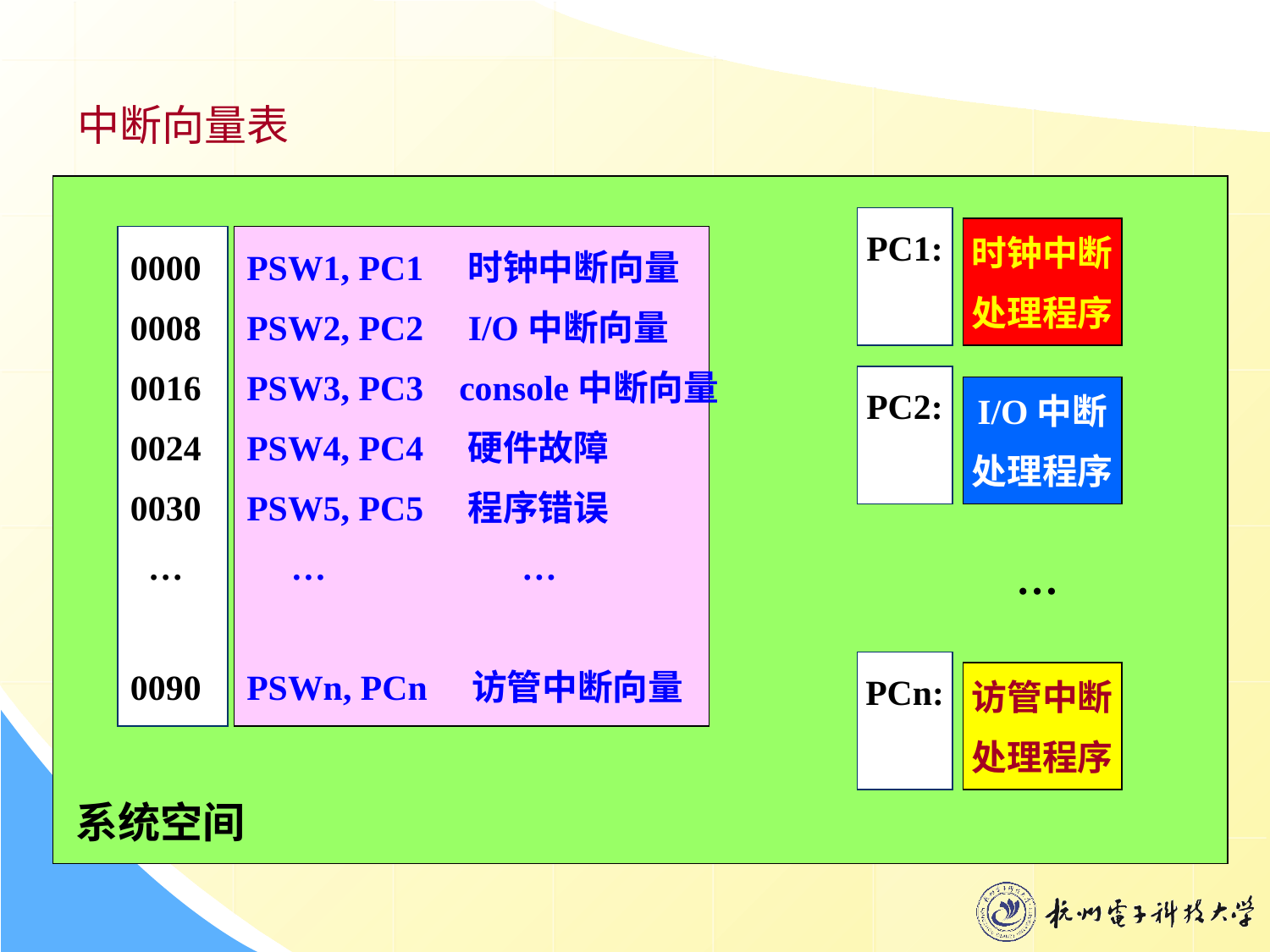

中断向量表

PC1:

时钟中断
处理程序
0000
0008
0016
0024
0030
  …

0090
PSW1, PC1    时钟中断向量
PSW2, PC2     I/O中断向量
PSW3, PC3    console中断向量
PSW4, PC4    硬件故障
PSW5, PC5    程序错误
     …                      …

PSWn, PCn    访管中断向量
PC2:

I/O中断
处理程序
…
PCn:

访管中断
处理程序
系统空间